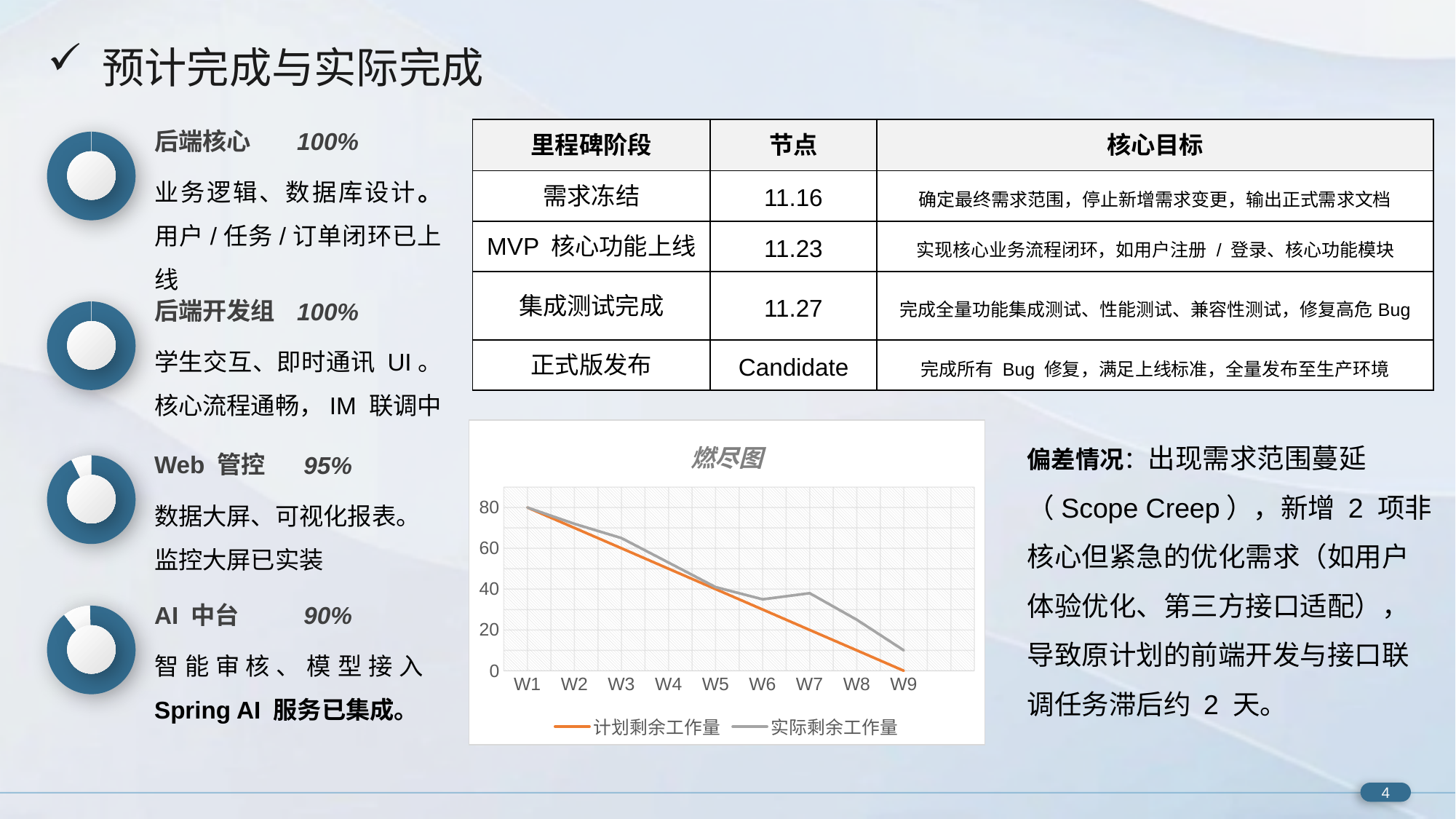

预计完成与实际完成
| 里程碑阶段 | 节点 | 核心目标 |
| --- | --- | --- |
| 需求冻结 | 11.16 | 确定最终需求范围，停止新增需求变更，输出正式需求文档 |
| MVP 核心功能上线 | 11.23 | 实现核心业务流程闭环，如用户注册 / 登录、核心功能模块 |
| 集成测试完成 | 11.27 | 完成全量功能集成测试、性能测试、兼容性测试，修复高危Bug |
| 正式版发布 | Candidate | 完成所有 Bug 修复，满足上线标准，全量发布至生产环境 |
后端核心
业务逻辑、数据库设计。用户/任务/订单闭环已上线
100%

后端开发组
学生交互、即时通讯 UI。核心流程通畅，IM 联调中
100%

### Chart: 燃尽图

| Category | 计划剩余工作量 | 实际剩余工作量 |
|---|---|---|
| W1 | 80.0 | 80.0 |
| W2 | 70.0 | 72.0 |
| W3 | 60.0 | 65.0 |
| W4 | 50.0 | 53.0 |
| W5 | 40.0 | 41.0 |
| W6 | 30.0 | 35.0 |
| W7 | 20.0 | 38.0 |
| W8 | 10.0 | 25.0 |
| W9 | 0.0 | 10.0 |
偏差情况：出现需求范围蔓延（Scope Creep），新增 2 项非核心但紧急的优化需求（如用户体验优化、第三方接口适配），导致原计划的前端开发与接口联调任务滞后约 2 天。
Web 管控
数据大屏、可视化报表。
监控大屏已实装
95%

AI 中台
智能审核、模型接入Spring AI 服务已集成。
90%